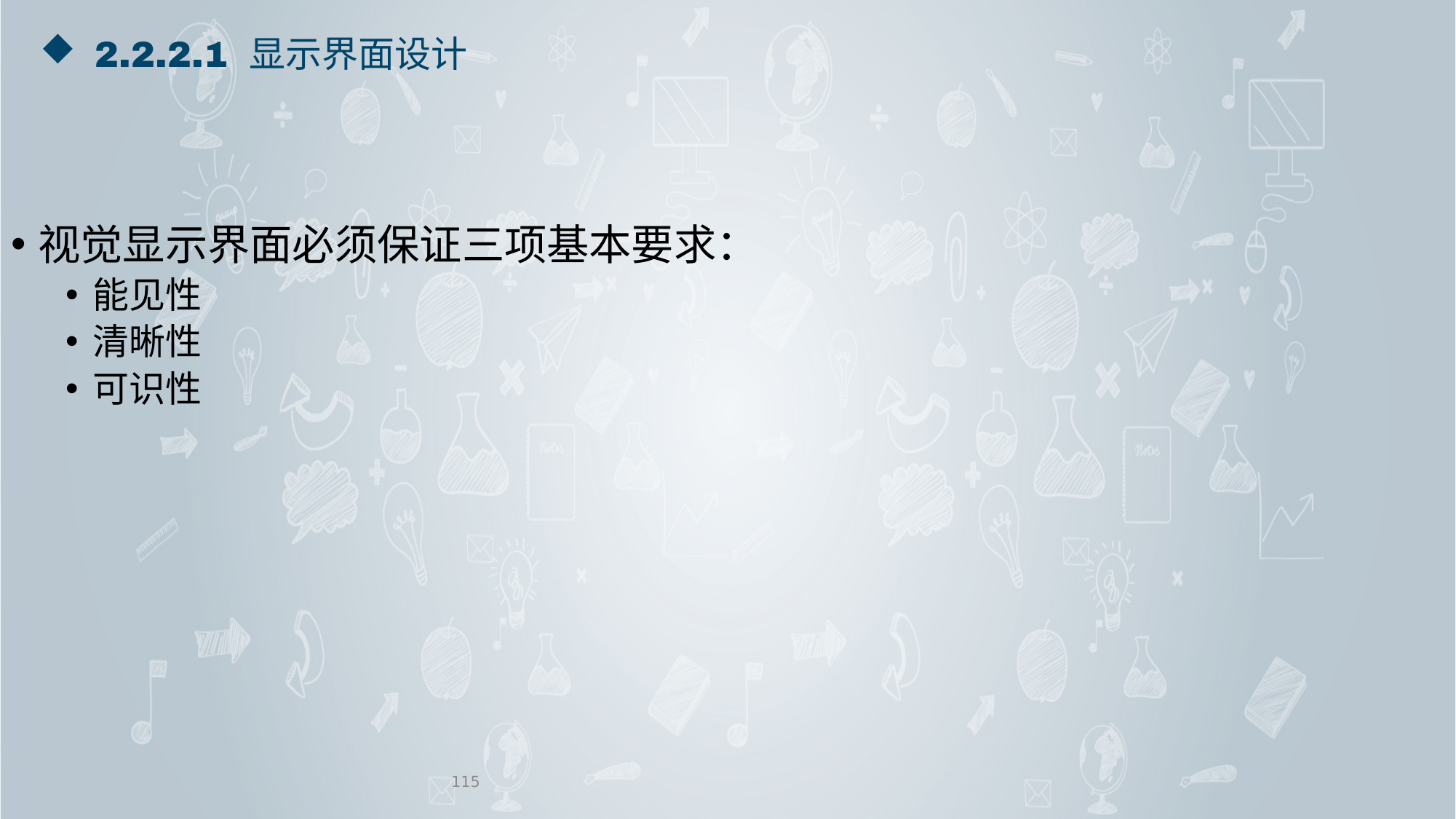

# 2.2.2.1 显示界面设计
视觉显示界面必须保证三项基本要求：
能见性
清晰性
可识性

115